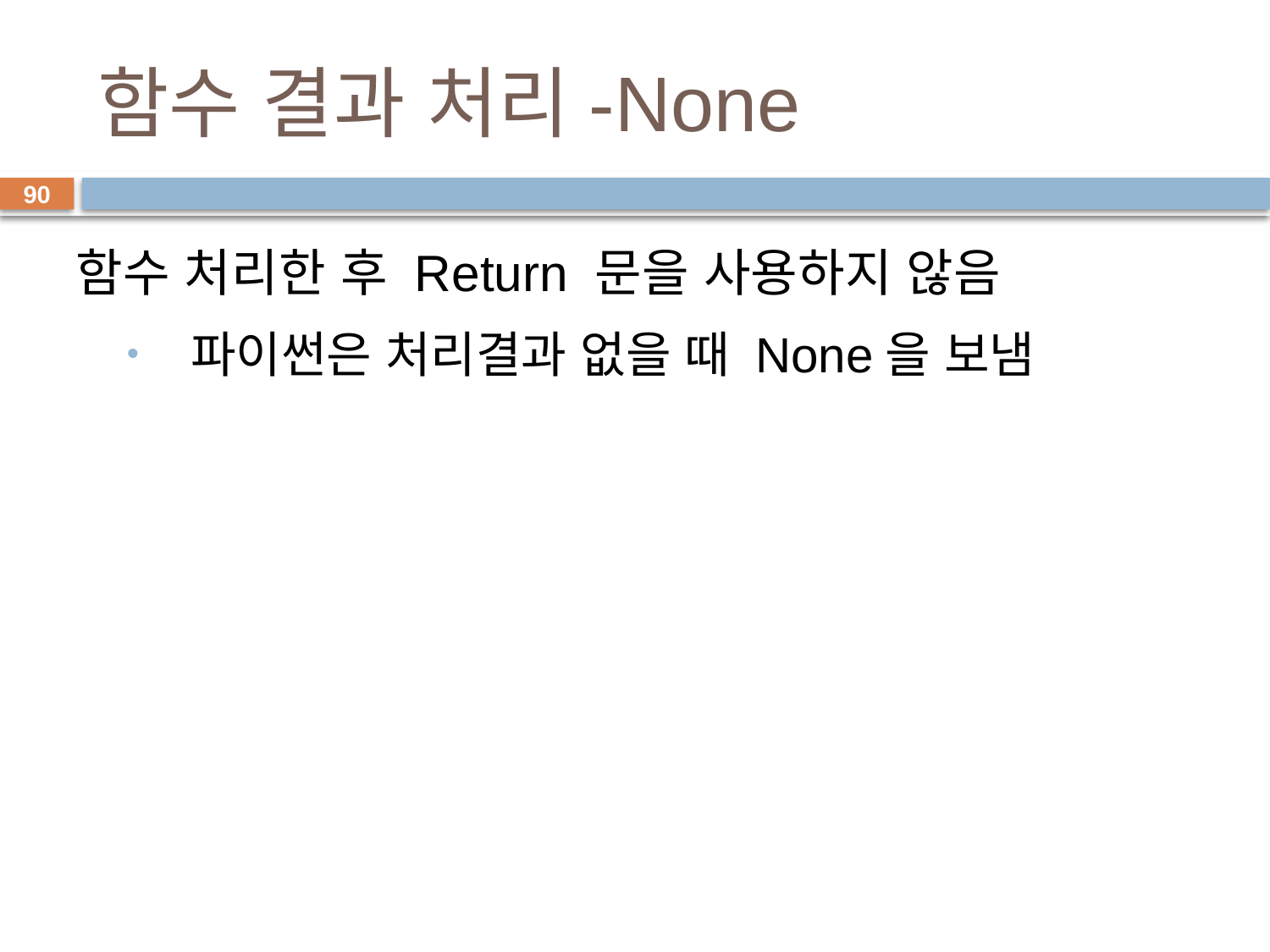

# 함수 결과 처리-None
90
함수 처리한 후 Return 문을 사용하지 않음
 파이썬은 처리결과 없을 때 None을 보냄